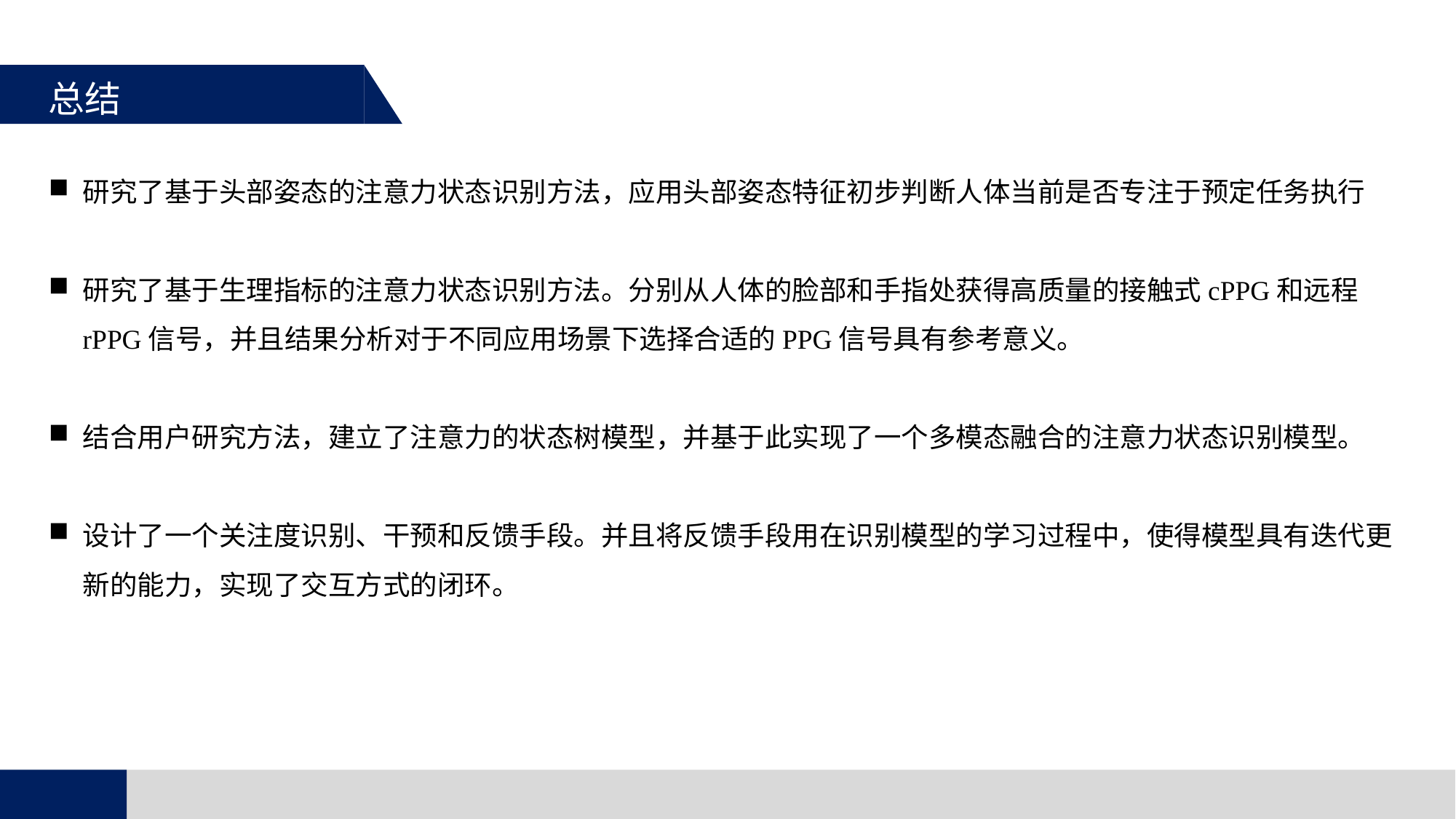

总结
研究了基于头部姿态的注意力状态识别方法，应用头部姿态特征初步判断人体当前是否专注于预定任务执行

研究了基于生理指标的注意力状态识别方法。分别从人体的脸部和手指处获得高质量的接触式cPPG和远程rPPG信号，并且结果分析对于不同应用场景下选择合适的PPG信号具有参考意义。

结合用户研究方法，建立了注意力的状态树模型，并基于此实现了一个多模态融合的注意力状态识别模型。

设计了一个关注度识别、干预和反馈手段。并且将反馈手段用在识别模型的学习过程中，使得模型具有迭代更新的能力，实现了交互方式的闭环。